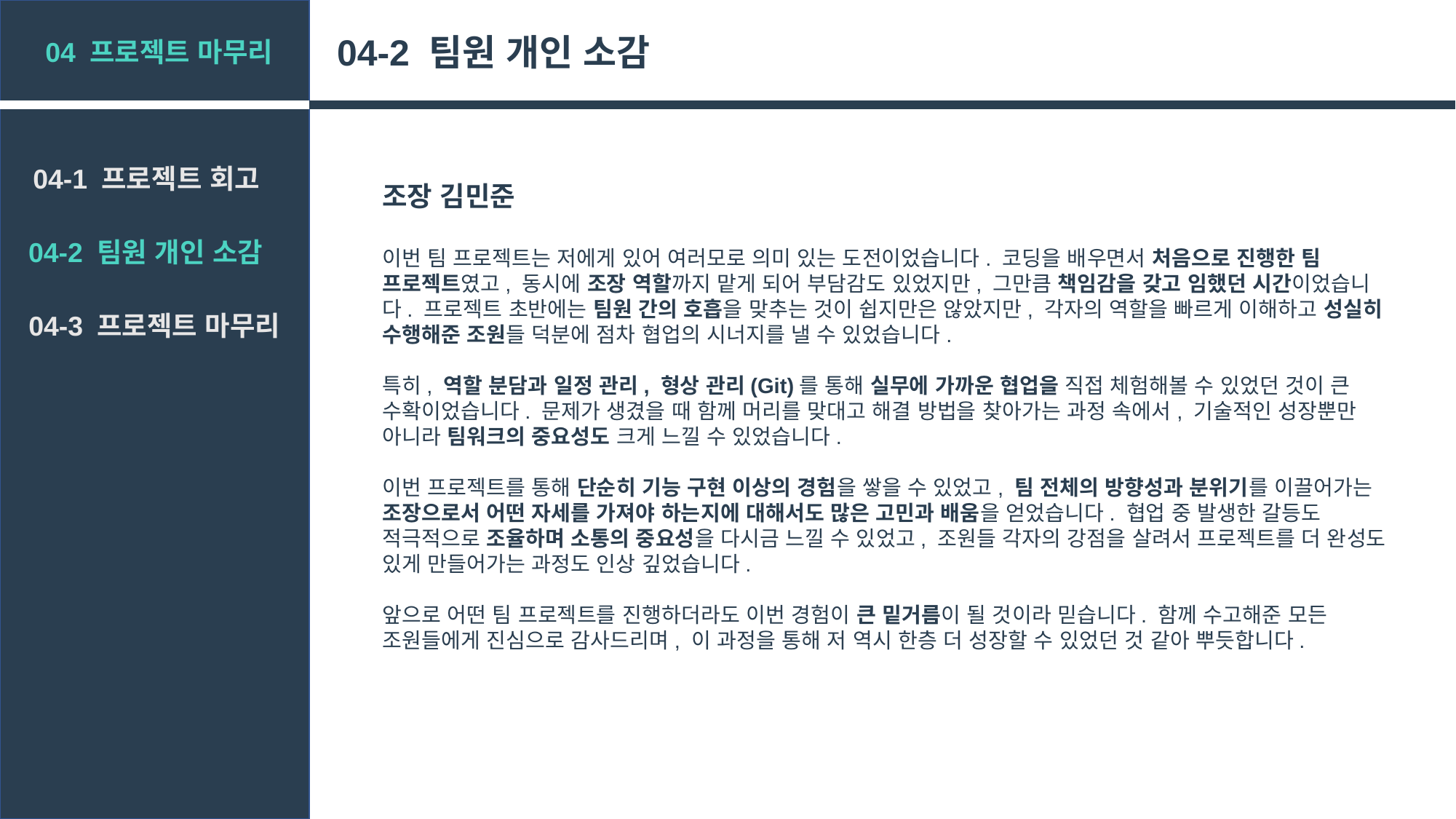

04-2 팀원 개인 소감
04 프로젝트 마무리
04-1 프로젝트 회고
조장 김민준

이번 팀 프로젝트는 저에게 있어 여러모로 의미 있는 도전이었습니다. 코딩을 배우면서 처음으로 진행한 팀 프로젝트였고, 동시에 조장 역할까지 맡게 되어 부담감도 있었지만, 그만큼 책임감을 갖고 임했던 시간이었습니다. 프로젝트 초반에는 팀원 간의 호흡을 맞추는 것이 쉽지만은 않았지만, 각자의 역할을 빠르게 이해하고 성실히 수행해준 조원들 덕분에 점차 협업의 시너지를 낼 수 있었습니다.

특히, 역할 분담과 일정 관리, 형상 관리(Git)를 통해 실무에 가까운 협업을 직접 체험해볼 수 있었던 것이 큰 수확이었습니다. 문제가 생겼을 때 함께 머리를 맞대고 해결 방법을 찾아가는 과정 속에서, 기술적인 성장뿐만 아니라 팀워크의 중요성도 크게 느낄 수 있었습니다.

이번 프로젝트를 통해 단순히 기능 구현 이상의 경험을 쌓을 수 있었고, 팀 전체의 방향성과 분위기를 이끌어가는 조장으로서 어떤 자세를 가져야 하는지에 대해서도 많은 고민과 배움을 얻었습니다. 협업 중 발생한 갈등도 적극적으로 조율하며 소통의 중요성을 다시금 느낄 수 있었고, 조원들 각자의 강점을 살려서 프로젝트를 더 완성도 있게 만들어가는 과정도 인상 깊었습니다.

앞으로 어떤 팀 프로젝트를 진행하더라도 이번 경험이 큰 밑거름이 될 것이라 믿습니다. 함께 수고해준 모든 조원들에게 진심으로 감사드리며, 이 과정을 통해 저 역시 한층 더 성장할 수 있었던 것 같아 뿌듯합니다.
04-2 팀원 개인 소감
04-3 프로젝트 마무리